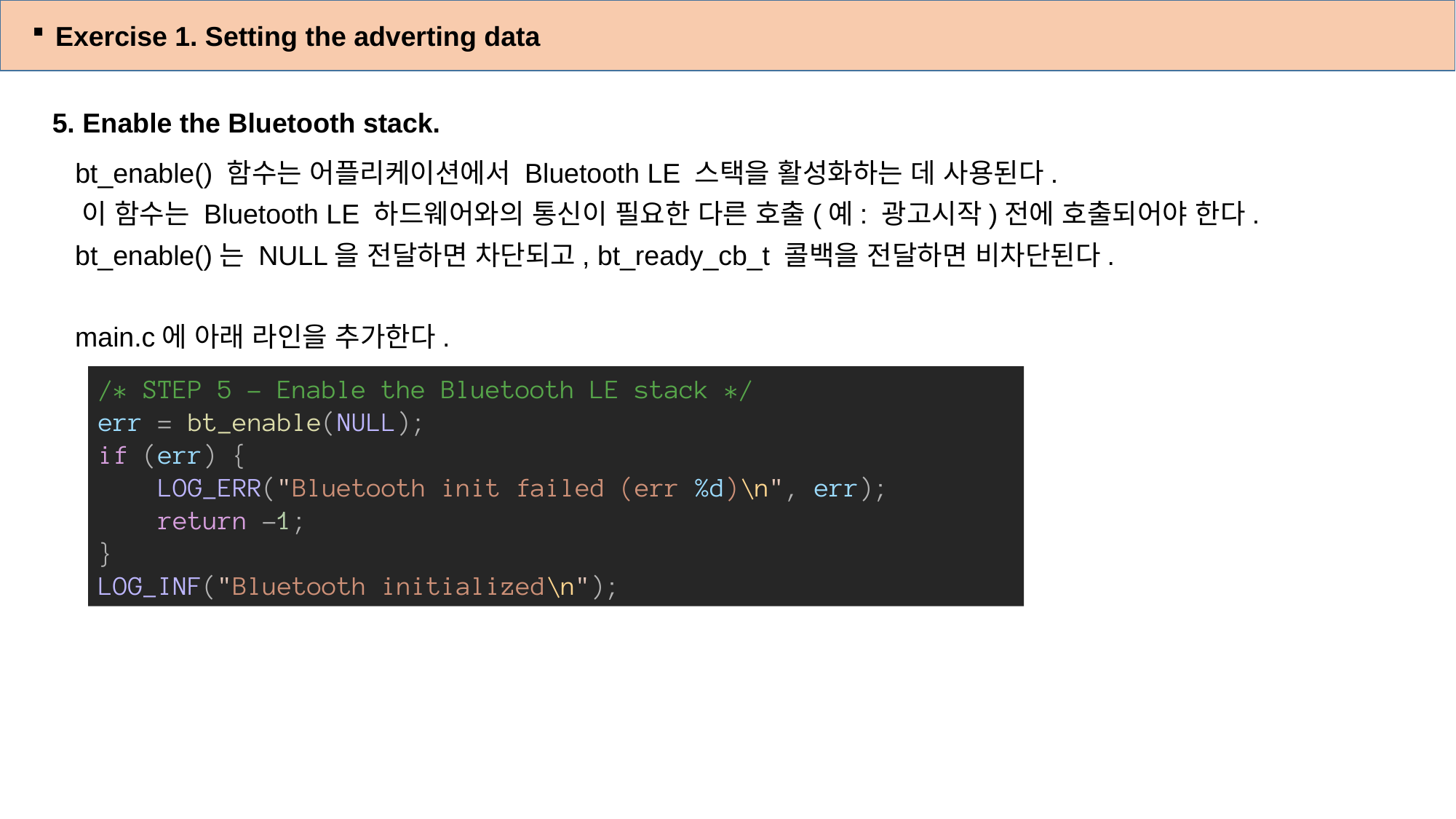

Exercise 1. Setting the adverting data
5. Enable the Bluetooth stack.
   bt_enable() 함수는 어플리케이션에서 Bluetooth LE 스택을 활성화하는 데 사용된다.
   이 함수는 Bluetooth LE 하드웨어와의 통신이 필요한 다른 호출(예: 광고시작)전에 호출되어야 한다.
   bt_enable()는 NULL을 전달하면 차단되고, bt_ready_cb_t 콜백을 전달하면 비차단된다.
   main.c에 아래 라인을 추가한다.
/* STEP 5 - Enable the Bluetooth LE stack */
err = bt_enable(NULL);
if (err) {
    LOG_ERR("Bluetooth init failed (err %d)\n", err);
    return -1;
}
LOG_INF("Bluetooth initialized\n");